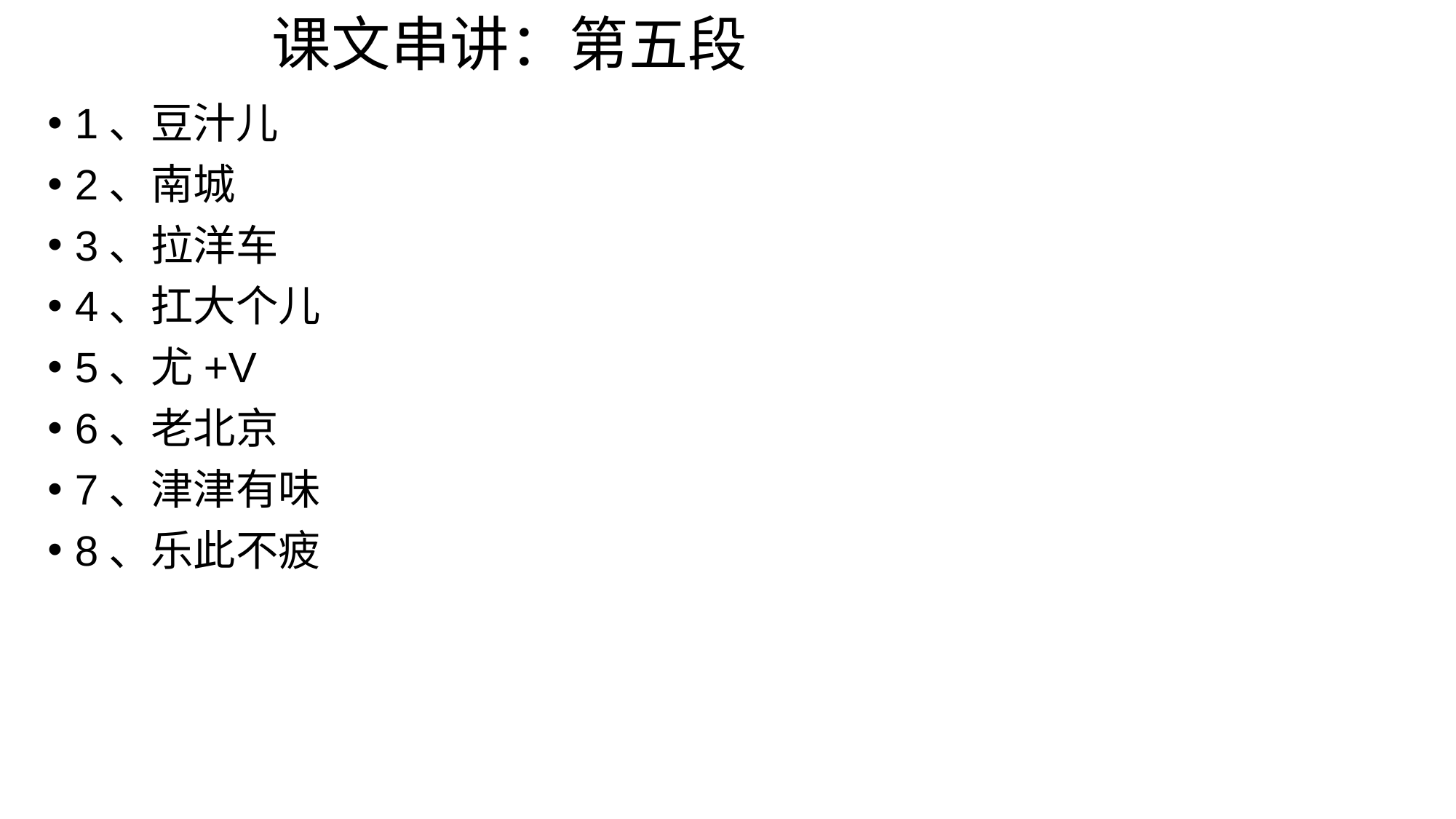

# 课文串讲：第五段
1、豆汁儿
2、南城
3、拉洋车
4、扛大个儿
5、尤+V
6、老北京
7、津津有味
8、乐此不疲